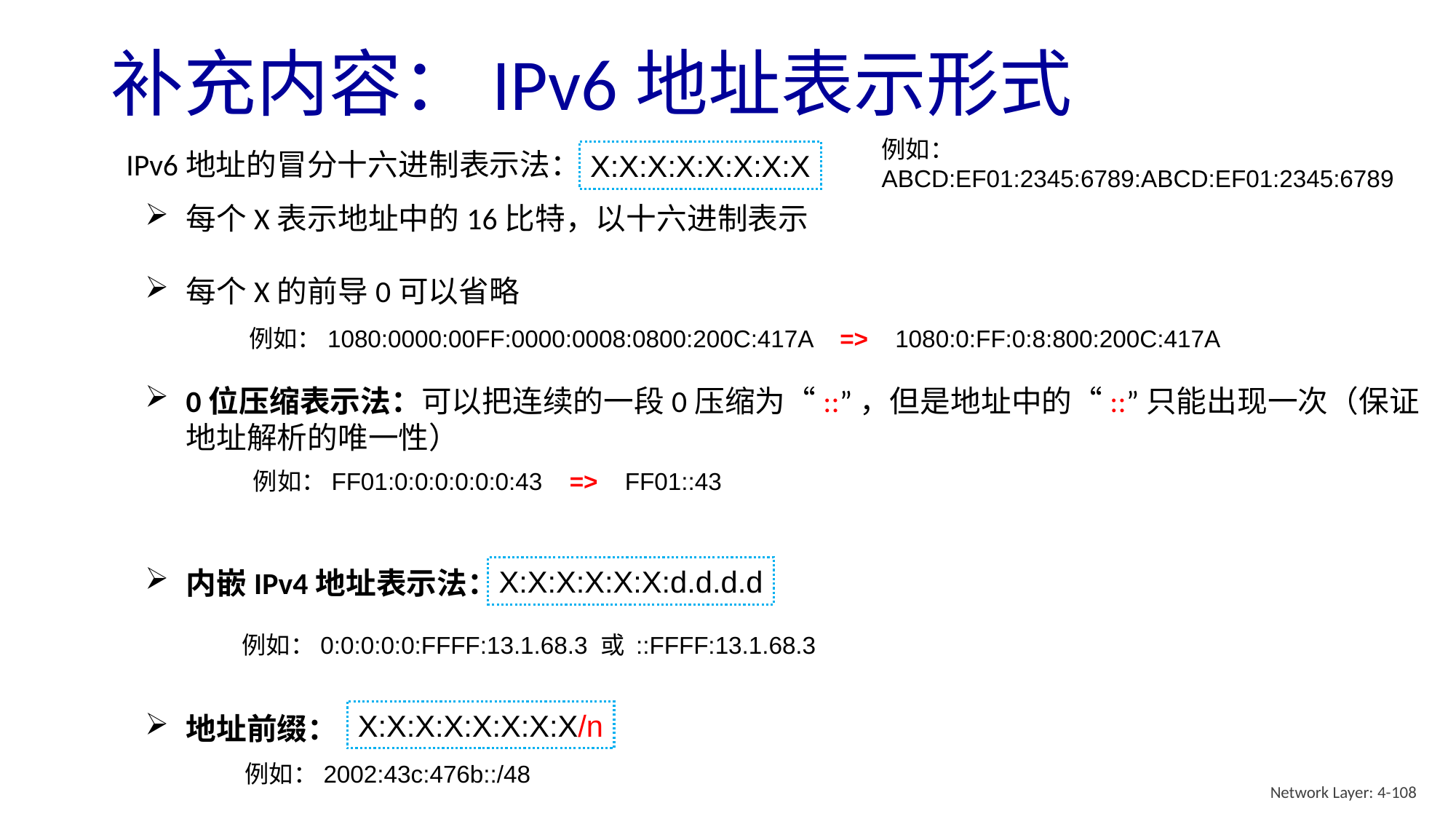

# 补充内容：IPv6地址表示形式
例如：ABCD:EF01:2345:6789:ABCD:EF01:2345:6789
IPv6地址的冒分十六进制表示法：
X:X:X:X:X:X:X:X
每个X表示地址中的16比特，以十六进制表示

每个X的前导0可以省略

0位压缩表示法：可以把连续的一段0压缩为“::”，但是地址中的“::”只能出现一次（保证地址解析的唯一性）

内嵌IPv4地址表示法：

地址前缀：

例如：1080:0000:00FF:0000:0008:0800:200C:417A    =>    1080:0:FF:0:8:800:200C:417A
例如：FF01:0:0:0:0:0:0:43    =>    FF01::43
X:X:X:X:X:X:d.d.d.d
例如：0:0:0:0:0:FFFF:13.1.68.3 或 ::FFFF:13.1.68.3
X:X:X:X:X:X:X:X/n
例如：2002:43c:476b::/48
Network Layer: 4-108